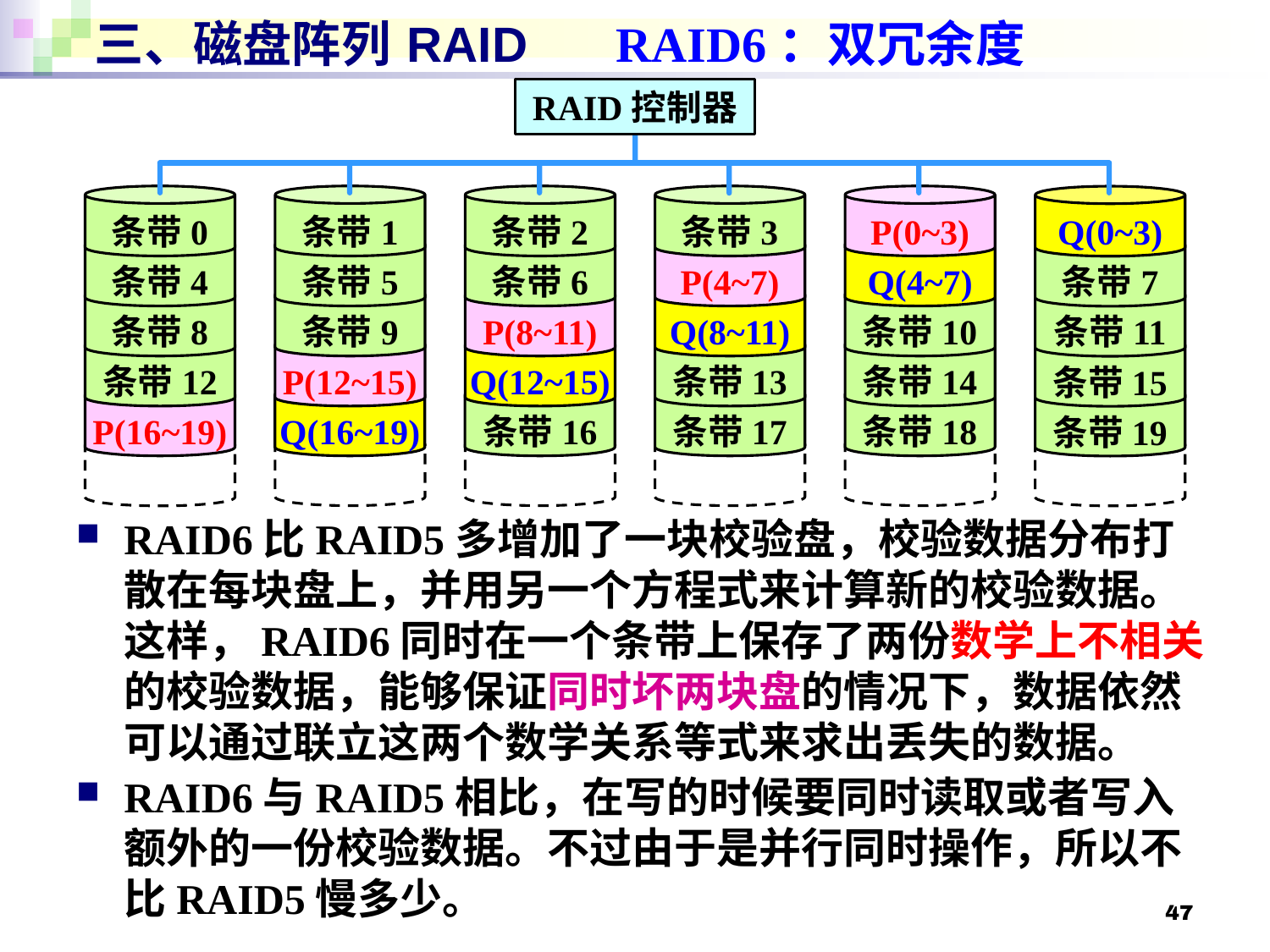

# 三、磁盘阵列 RAID
RAID6：双冗余度
RAID控制器

条带0
条带1
条带2
条带3
P(0~3)
Q(0~3)
条带4
条带5
条带6
P(4~7)
Q(4~7)
条带7
条带8
条带9
P(8~11)
Q(8~11)
条带10
条带11
条带12
P(12~15)
Q(12~15)
条带13
条带14
条带15
P(16~19)
Q(16~19)
条带16
条带17
条带18
条带19

RAID6比RAID5多增加了一块校验盘，校验数据分布打散在每块盘上，并用另一个方程式来计算新的校验数据。这样，RAID6同时在一个条带上保存了两份数学上不相关的校验数据，能够保证同时坏两块盘的情况下，数据依然可以通过联立这两个数学关系等式来求出丢失的数据。
RAID6与RAID5相比，在写的时候要同时读取或者写入额外的一份校验数据。不过由于是并行同时操作，所以不比RAID5慢多少。
47